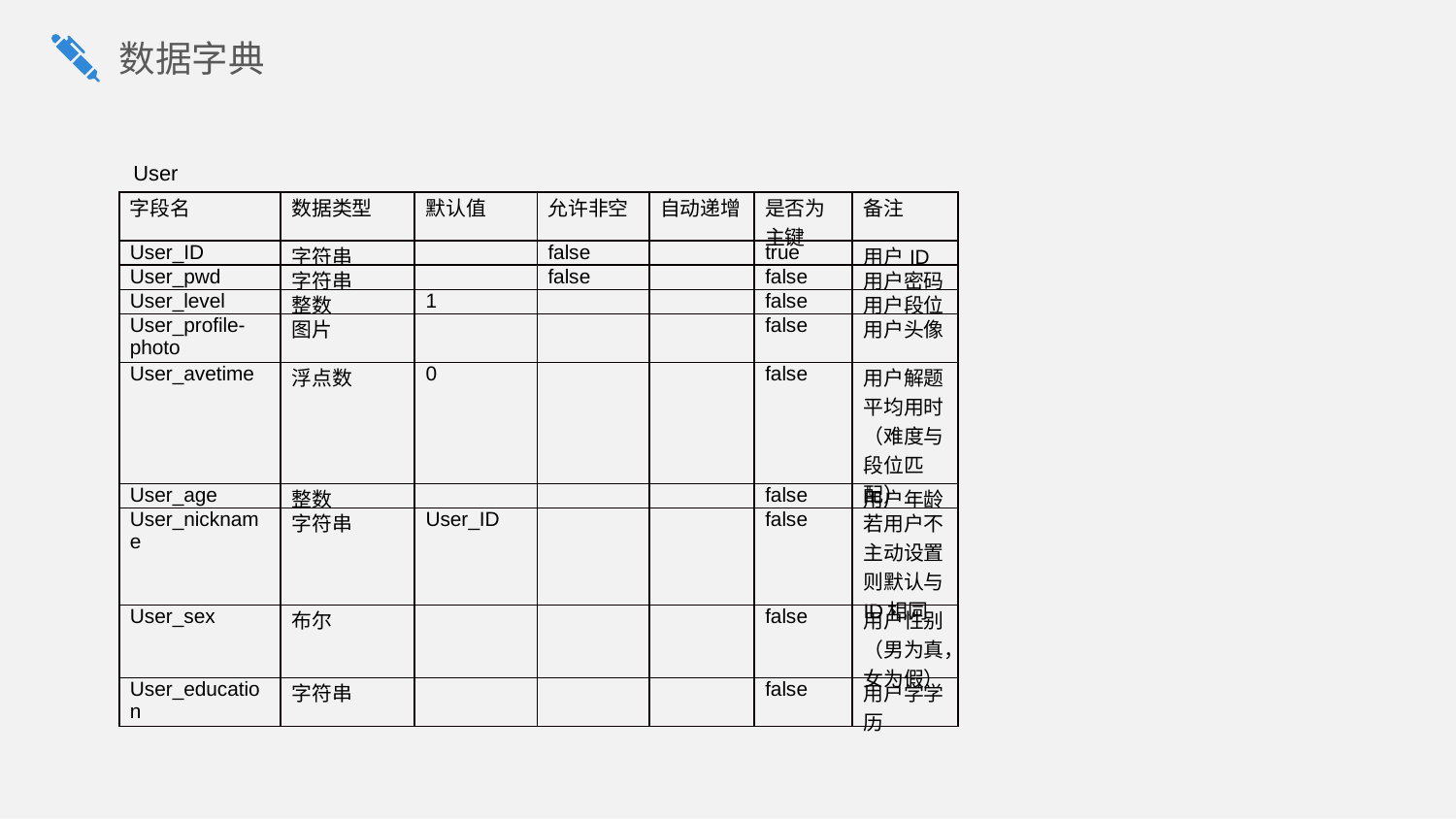

数据字典
User
| 字段名 | 数据类型 | 默认值 | 允许非空 | 自动递增 | 是否为主键 | 备注 |
| --- | --- | --- | --- | --- | --- | --- |
| User\_ID | 字符串 |  | false |  | true | 用户ID |
| User\_pwd | 字符串 |  | false |  | false | 用户密码 |
| User\_level | 整数 | 1 |  |  | false | 用户段位 |
| User\_profile-photo | 图片 |  |  |  | false | 用户头像 |
| User\_avetime | 浮点数 | 0 |  |  | false | 用户解题平均用时（难度与段位匹配） |
| User\_age | 整数 |  |  |  | false | 用户年龄 |
| User\_nickname | 字符串 | User\_ID |  |  | false | 若用户不主动设置则默认与ID相同 |
| User\_sex | 布尔 |  |  |  | false | 用户性别（男为真，女为假） |
| User\_education | 字符串 |  |  |  | false | 用户学学历 |